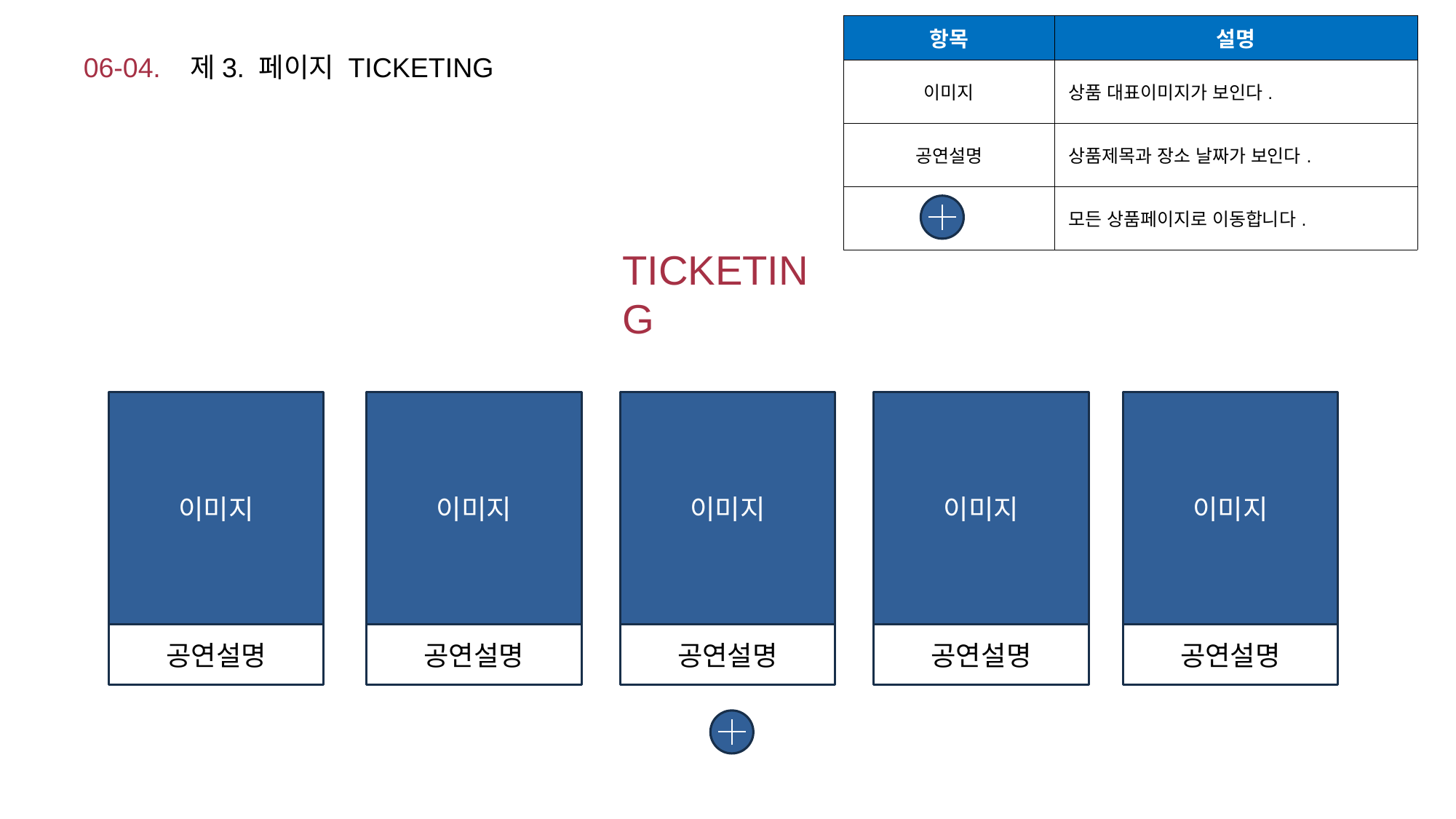

| 항목 | 설명 |
| --- | --- |
| 이미지 | 상품 대표이미지가 보인다. |
| 공연설명 | 상품제목과 장소 날짜가 보인다. |
|  | 모든 상품페이지로 이동합니다. |
06-04.   제3. 페이지 TICKETING

TICKETING
이미지
이미지
이미지
이미지
이미지
공연설명
공연설명
공연설명
공연설명
공연설명